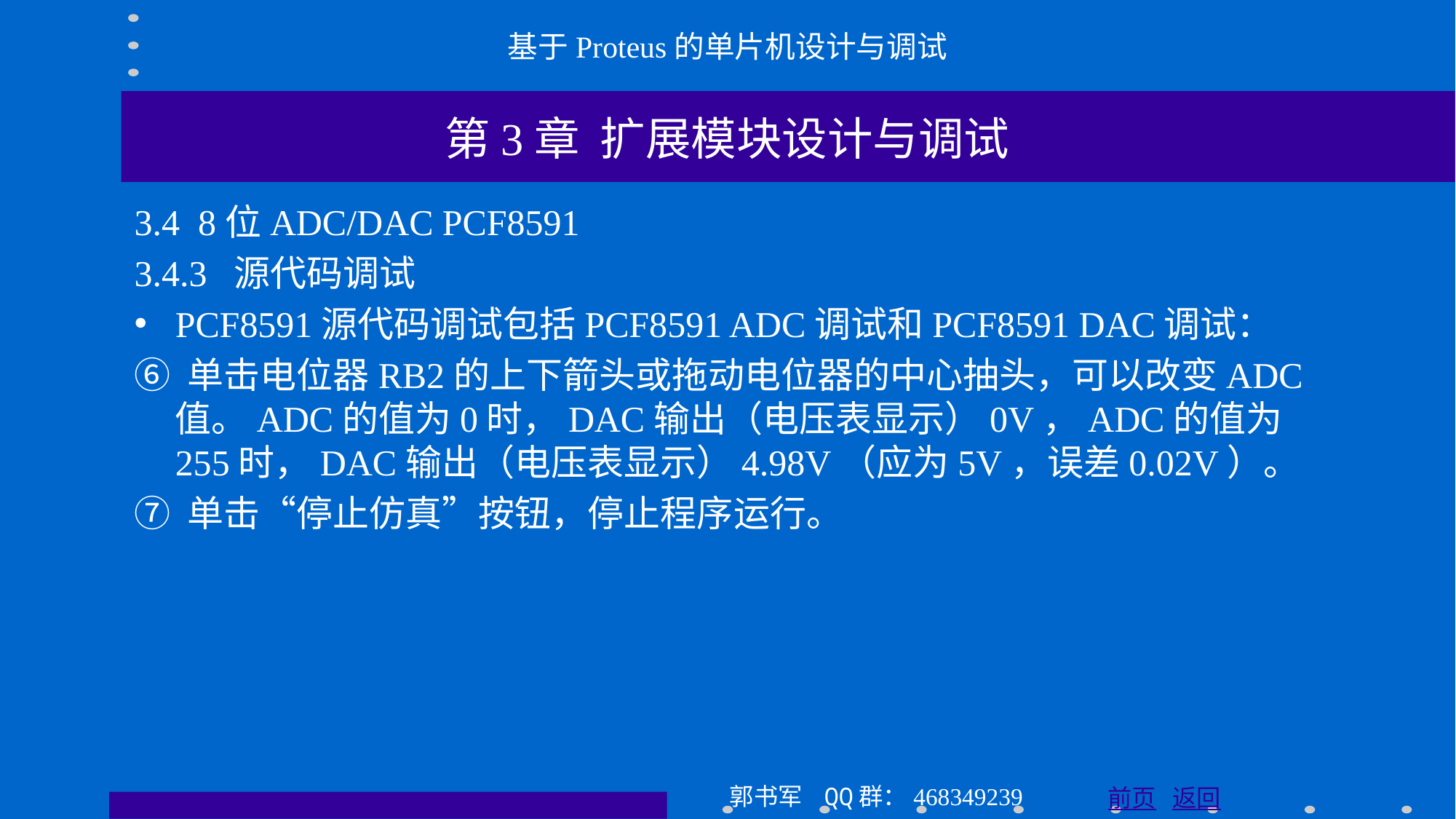

基于Proteus的单片机设计与调试
第3章  扩展模块设计与调试
3.4  8位ADC/DAC PCF8591
3.4.3  源代码调试
PCF8591源代码调试包括PCF8591 ADC调试和PCF8591 DAC调试：
⑥ 单击电位器RB2的上下箭头或拖动电位器的中心抽头，可以改变ADC值。ADC的值为0时，DAC输出（电压表显示）0V，ADC的值为255时，DAC输出（电压表显示）4.98V（应为5V，误差0.02V）。
⑦ 单击“停止仿真”按钮，停止程序运行。

郭书军   QQ群：468349239
前页   返回